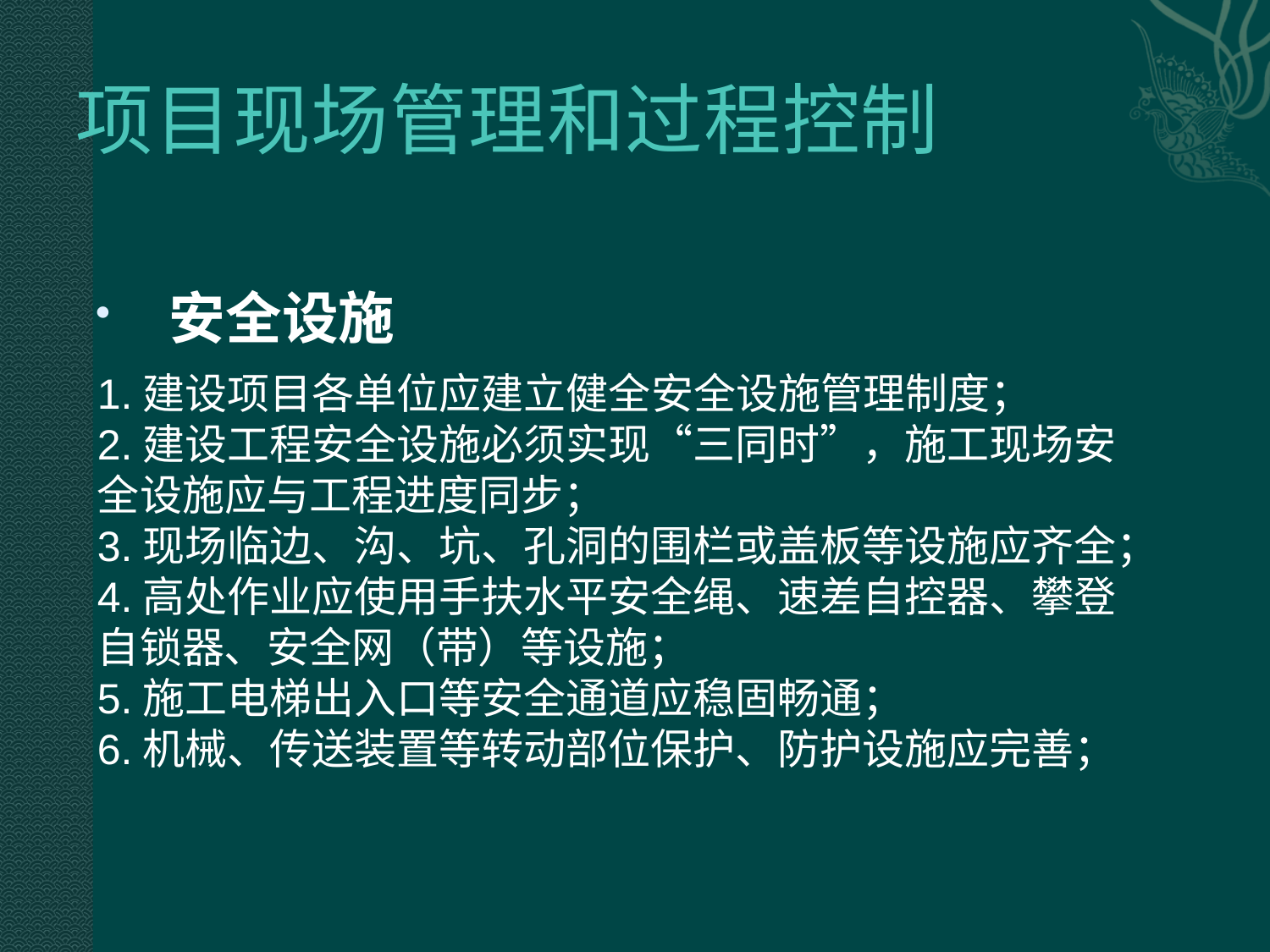

# 项目现场管理和过程控制

1.建设项目各单位应建立健全安全设施管理制度；
2.建设工程安全设施必须实现“三同时”，施工现场安全设施应与工程进度同步；
3.现场临边、沟、坑、孔洞的围栏或盖板等设施应齐全；
4.高处作业应使用手扶水平安全绳、速差自控器、攀登自锁器、安全网（带）等设施；
5.施工电梯出入口等安全通道应稳固畅通；
6.机械、传送装置等转动部位保护、防护设施应完善；

安全设施